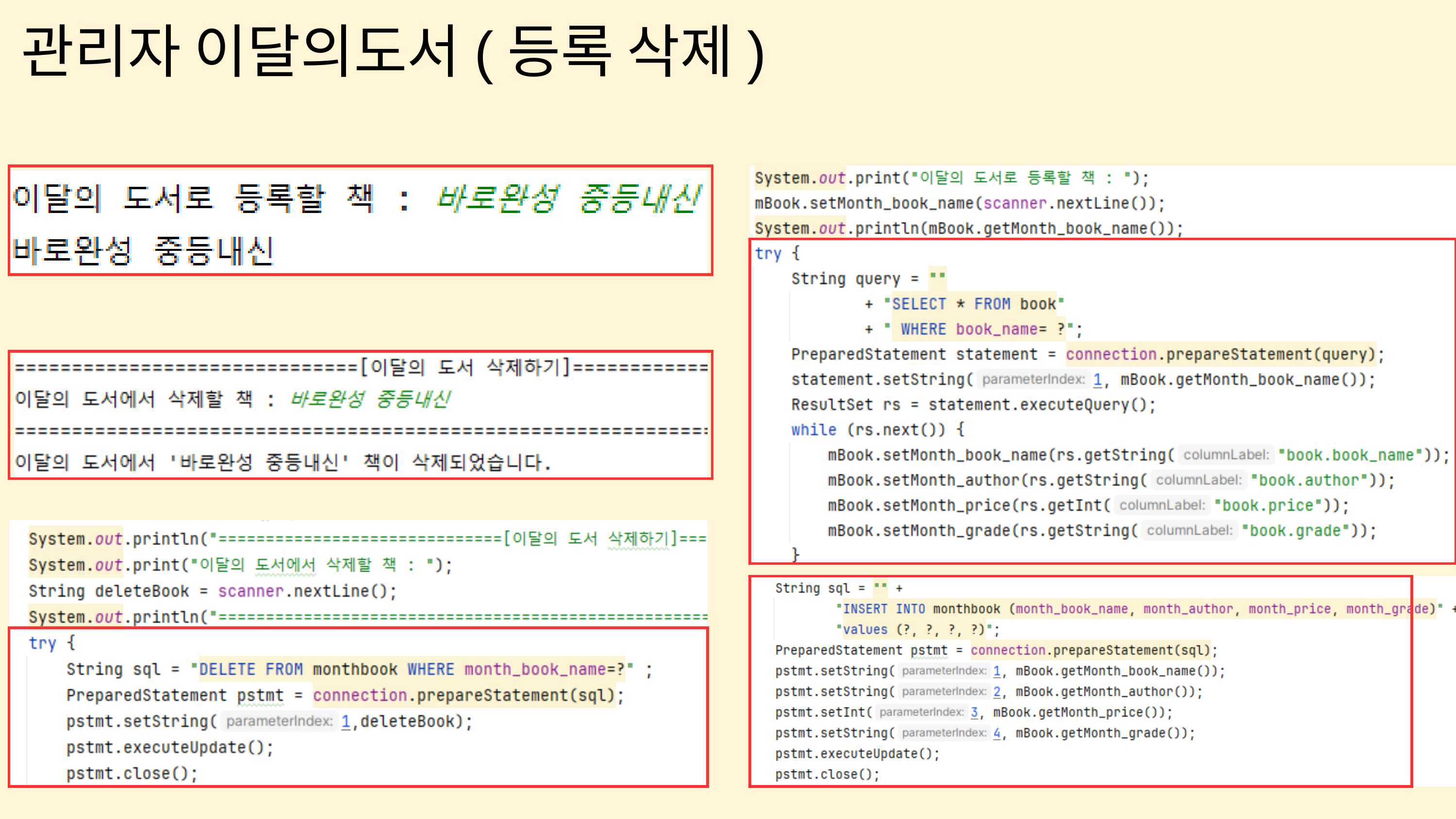

관리자 이달의도서(등록 삭제)
|  |
| --- |

|  |
| --- |
|  |
| --- |

|  |
| --- |
|  |
| --- |